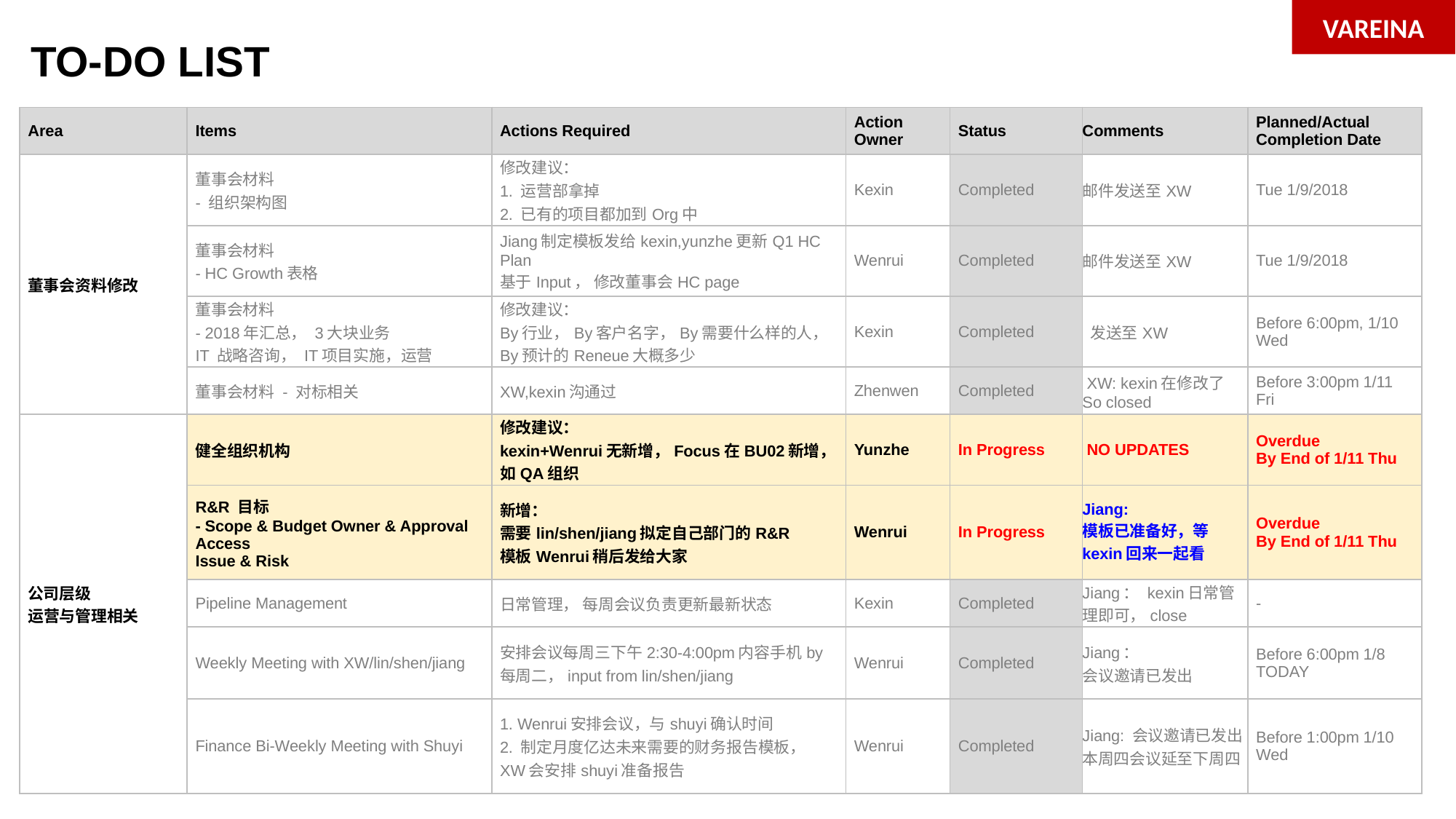

VAREINA
# TO-DO LIST
| Area | Items | Actions Required | Action Owner | Status | Comments | Planned/Actual Completion Date |
| --- | --- | --- | --- | --- | --- | --- |
| 董事会资料修改 | 董事会材料 - 组织架构图 | 修改建议： 1. 运营部拿掉 2. 已有的项目都加到Org中 | Kexin | Completed | 邮件发送至XW | Tue 1/9/2018 |
|  | 董事会材料 - HC Growth表格 | Jiang制定模板发给kexin,yunzhe更新Q1 HC Plan 基于Input， 修改董事会HC page | Wenrui | Completed | 邮件发送至XW | Tue 1/9/2018 |
|  | 董事会材料 - 2018年汇总， 3大块业务 IT 战略咨询， IT项目实施，运营 | 修改建议： By行业，By客户名字，By需要什么样的人， By预计的Reneue大概多少 | Kexin | Completed | 发送至XW | Before 6:00pm, 1/10 Wed |
|  | 董事会材料 - 对标相关 | XW,kexin沟通过 | Zhenwen | Completed | XW: kexin在修改了 So closed | Before 3:00pm 1/11 Fri |
| 公司层级 运营与管理相关 | 健全组织机构 | 修改建议： kexin+Wenrui无新增，Focus在BU02新增， 如QA组织 | Yunzhe | In Progress | NO UPDATES | Overdue By End of 1/11 Thu |
|  | R&R 目标 - Scope & Budget Owner & Approval Access Issue & Risk | 新增： 需要lin/shen/jiang拟定自己部门的R&R 模板Wenrui稍后发给大家 | Wenrui | In Progress | Jiang: 模板已准备好，等kexin回来一起看 | Overdue By End of 1/11 Thu |
|  | Pipeline Management | 日常管理， 每周会议负责更新最新状态 | Kexin | Completed | Jiang： kexin日常管理即可，close | - |
|  | Weekly Meeting with XW/lin/shen/jiang | 安排会议每周三下午2:30-4:00pm内容手机by每周二，input from lin/shen/jiang | Wenrui | Completed | Jiang： 会议邀请已发出 | Before 6:00pm 1/8 TODAY |
|  | Finance Bi-Weekly Meeting with Shuyi | 1. Wenrui安排会议，与shuyi确认时间 2. 制定月度亿达未来需要的财务报告模板， XW会安排shuyi准备报告 | Wenrui | Completed | Jiang: 会议邀请已发出 本周四会议延至下周四 | Before 1:00pm 1/10 Wed |